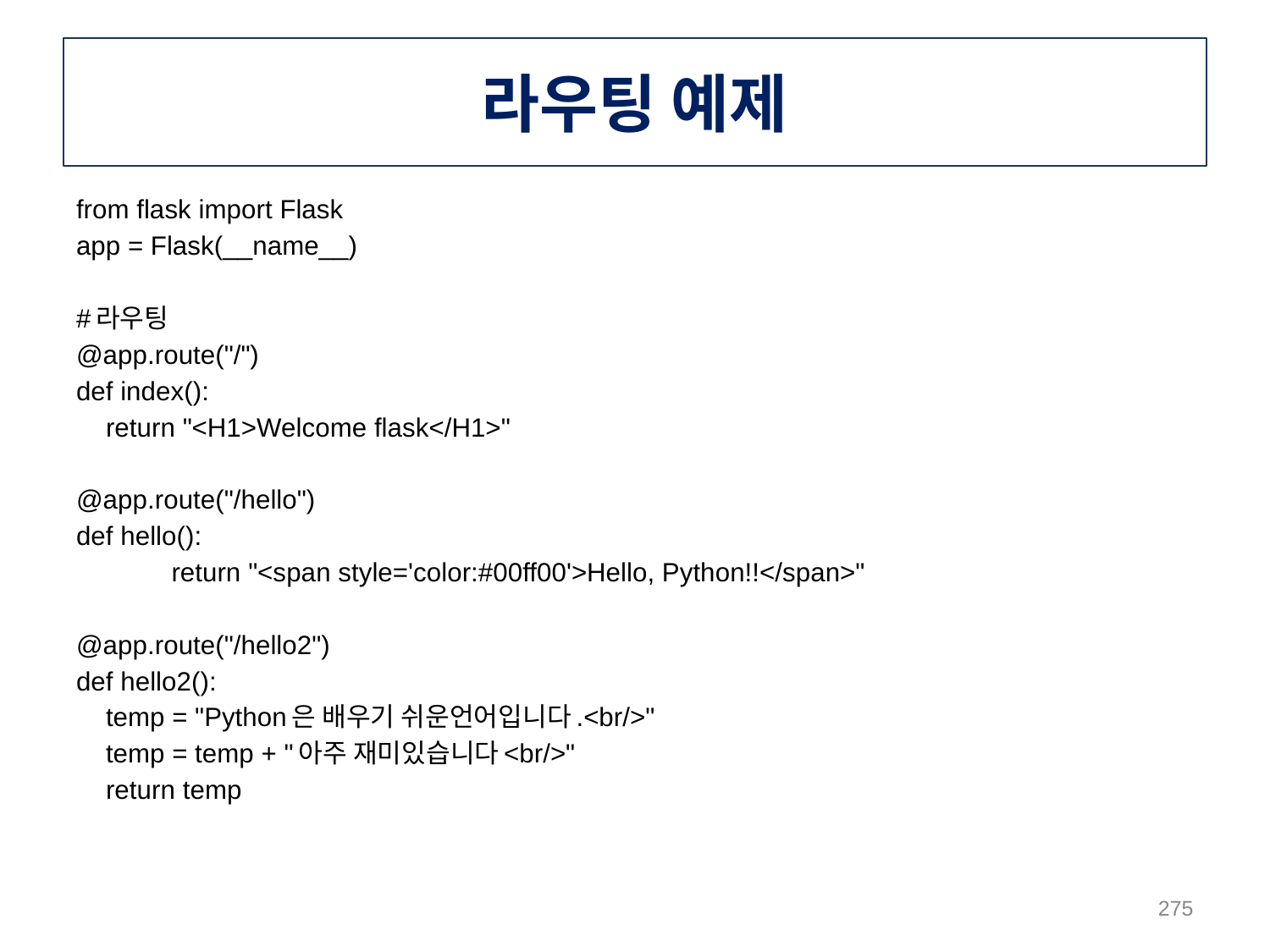

# 라우팅 예제
from flask import Flask
app = Flask(__name__)

#라우팅
@app.route("/")
def index():
    return "<H1>Welcome flask</H1>"

@app.route("/hello")
def hello():
	return "<span style='color:#00ff00'>Hello, Python!!</span>"

@app.route("/hello2")
def hello2():
    temp = "Python은 배우기 쉬운언어입니다.<br/>"
    temp = temp + "아주 재미있습니다<br/>"
    return temp

275